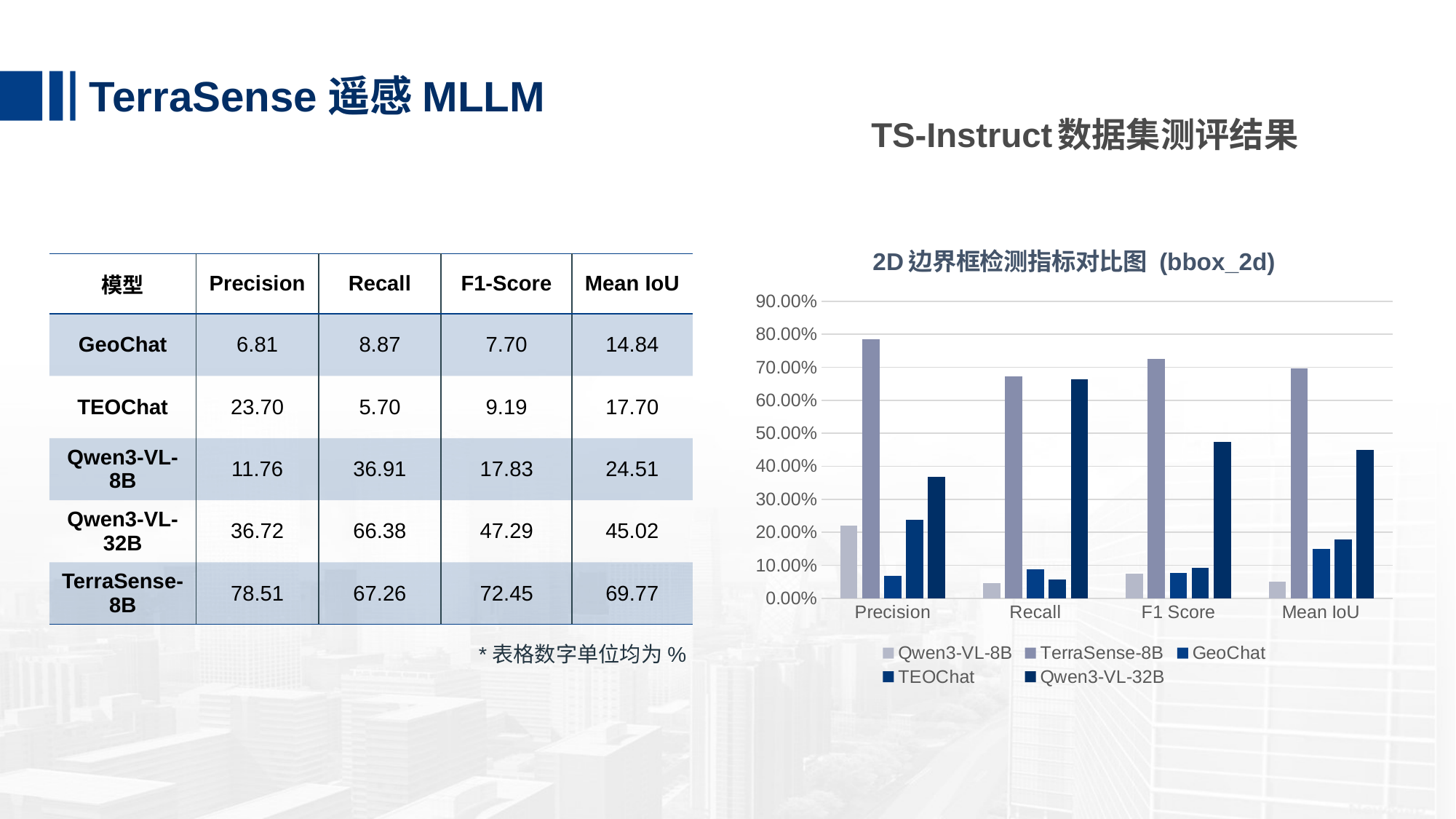

TerraSense遥感MLLM

TS-Instruct数据集测评结果

### Chart: 2D边界框检测指标对比图 (bbox_2d)

| Category | Qwen3-VL-8B | TerraSense-8B | GeoChat | TEOChat | Qwen3-VL-32B |
|---|---|---|---|---|---|
| Precision | 0.2198 | 0.7851 | 0.0681 | 0.237 | 0.3672 |
| Recall | 0.045 | 0.6726 | 0.0887 | 0.057 | 0.6638 |
| F1 Score | 0.0747 | 0.7245 | 0.077 | 0.0919 | 0.4729 |
| Mean IoU | 0.0508 | 0.6977 | 0.1484 | 0.177 | 0.4502 |
| 模型 | Precision | Recall | F1-Score | Mean IoU |
| --- | --- | --- | --- | --- |
| GeoChat | 6.81 | 8.87 | 7.70 | 14.84 |
| TEOChat | 23.70 | 5.70 | 9.19 | 17.70 |
| Qwen3-VL-8B | 11.76 | 36.91 | 17.83 | 24.51 |
| Qwen3-VL-32B | 36.72 | 66.38 | 47.29 | 45.02 |
| TerraSense-8B | 78.51 | 67.26 | 72.45 | 69.77 |
*表格数字单位均为%